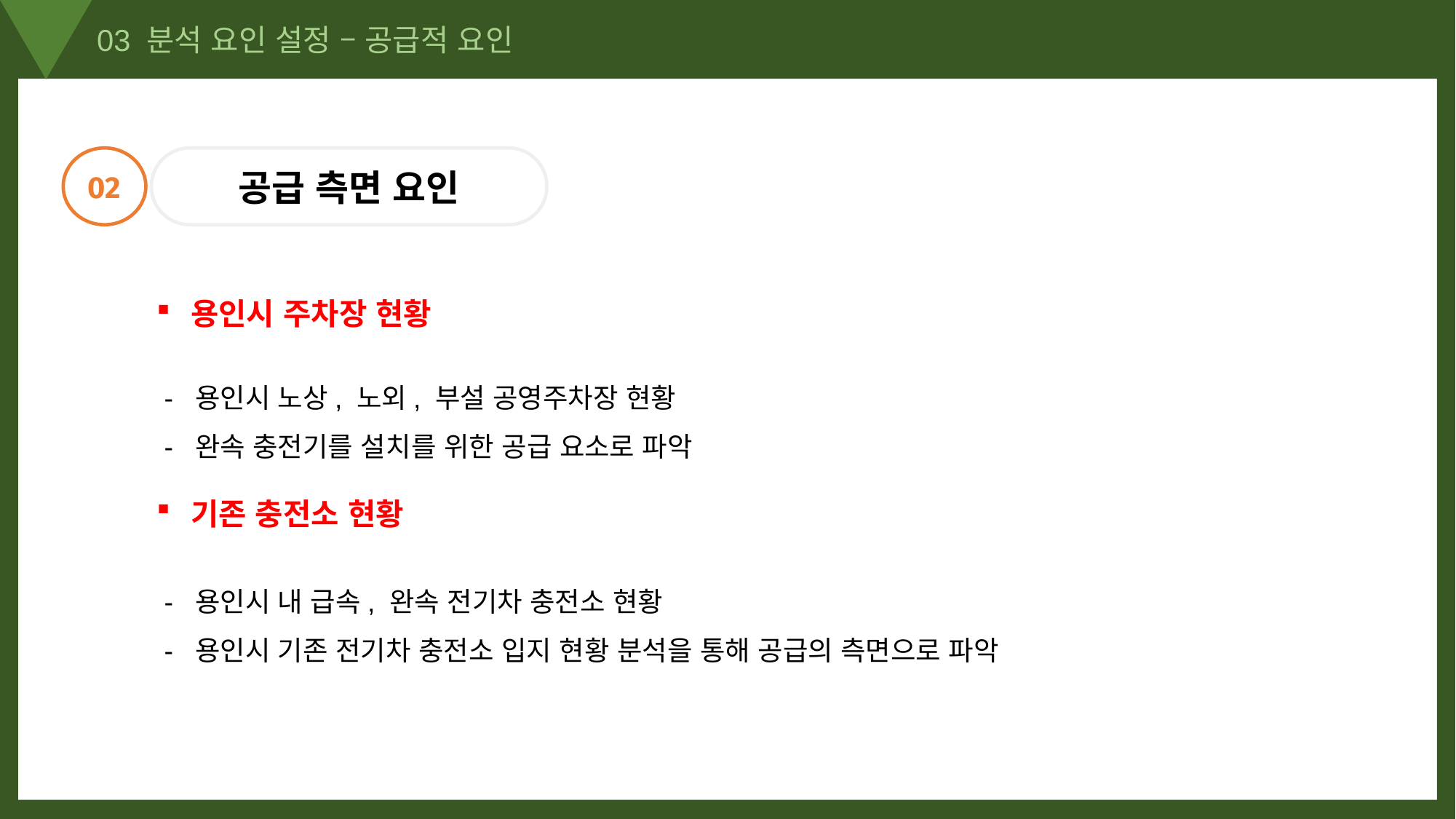

03 분석 요인 설정 – 공급적 요인
02
공급 측면 요인
용인시 주차장 현황

 -  용인시 노상, 노외, 부설 공영주차장 현황
 -  완속 충전기를 설치를 위한 공급 요소로 파악

기존 충전소 현황

 -  용인시 내 급속, 완속 전기차 충전소 현황
 -  용인시 기존 전기차 충전소 입지 현황 분석을 통해 공급의 측면으로 파악